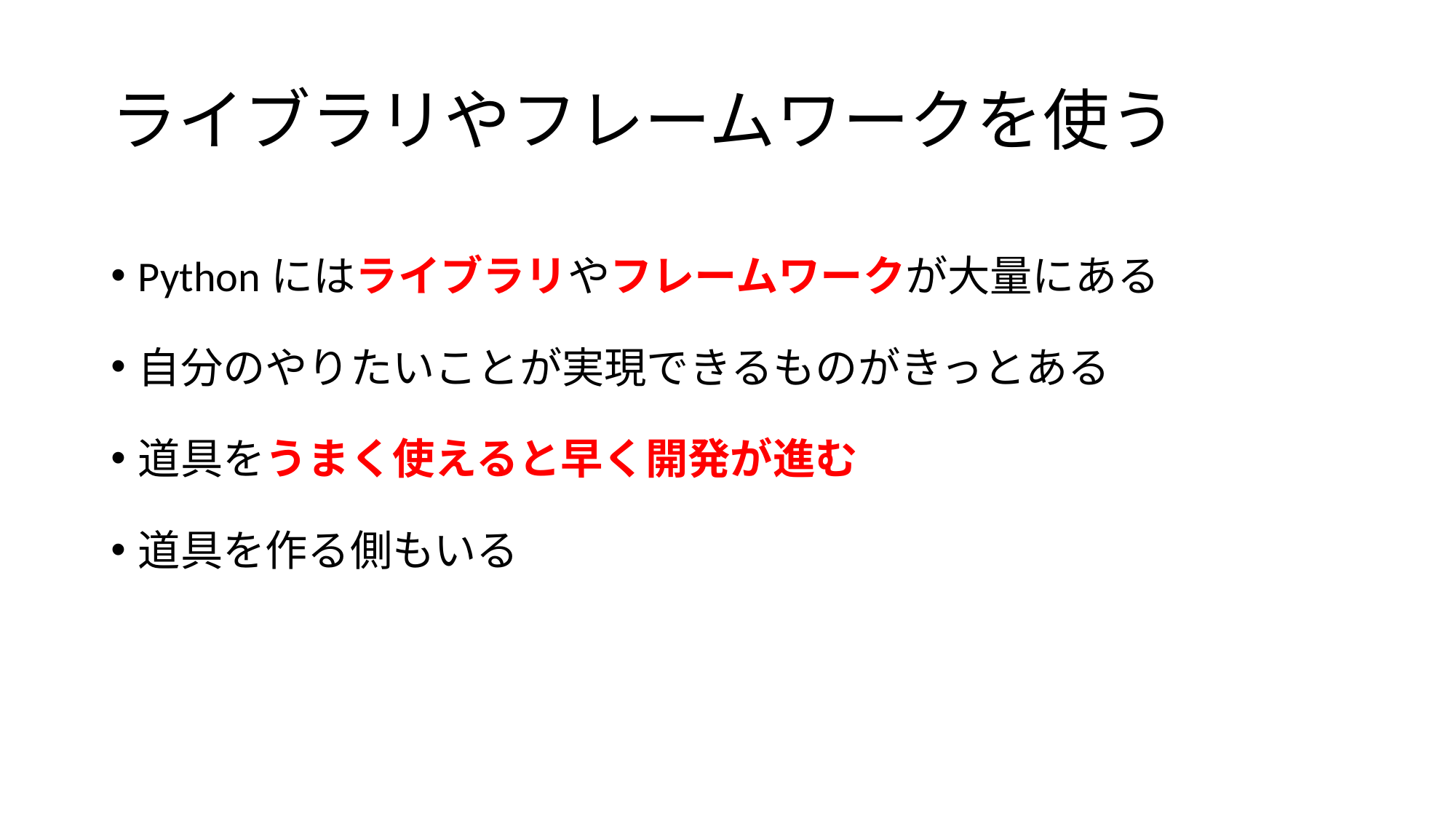

# ライブラリやフレームワークを使う
Pythonにはライブラリやフレームワークが大量にある
自分のやりたいことが実現できるものがきっとある
道具をうまく使えると早く開発が進む
道具を作る側もいる